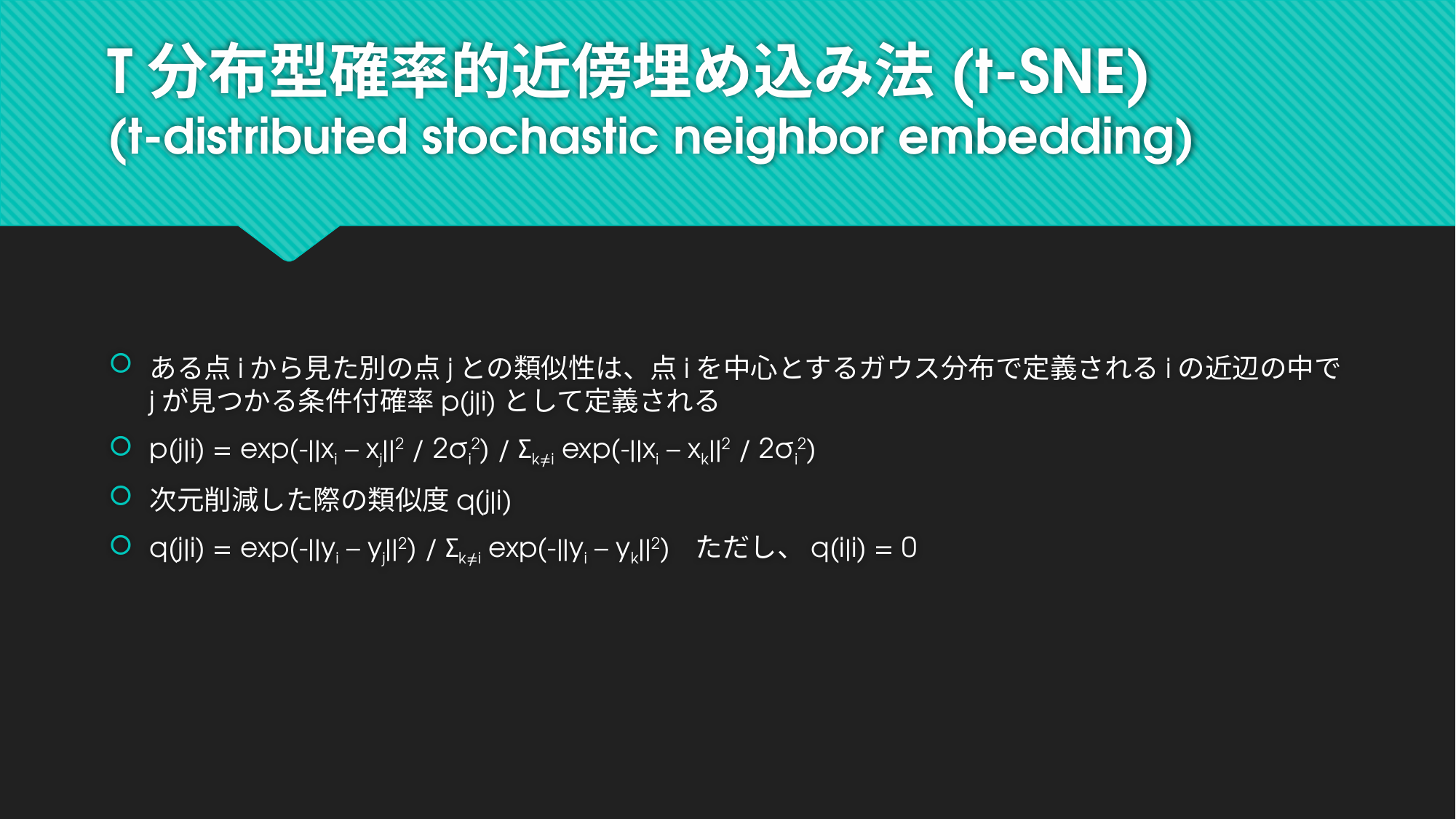

# T分布型確率的近傍埋め込み法(t-SNE) (t-distributed stochastic neighbor embedding)
ある点iから見た別の点jとの類似性は、点iを中心とするガウス分布で定義されるiの近辺の中でjが見つかる条件付確率p(j|i)として定義される
p(j|i) = exp(-||xi – xj||2 / 2σi2) / Σk≠i exp(-||xi – xk||2 / 2σi2)
次元削減した際の類似度q(j|i)
q(j|i) = exp(-||yi – yj||2) / Σk≠i exp(-||yi – yk||2)	ただし、q(i|i) = 0